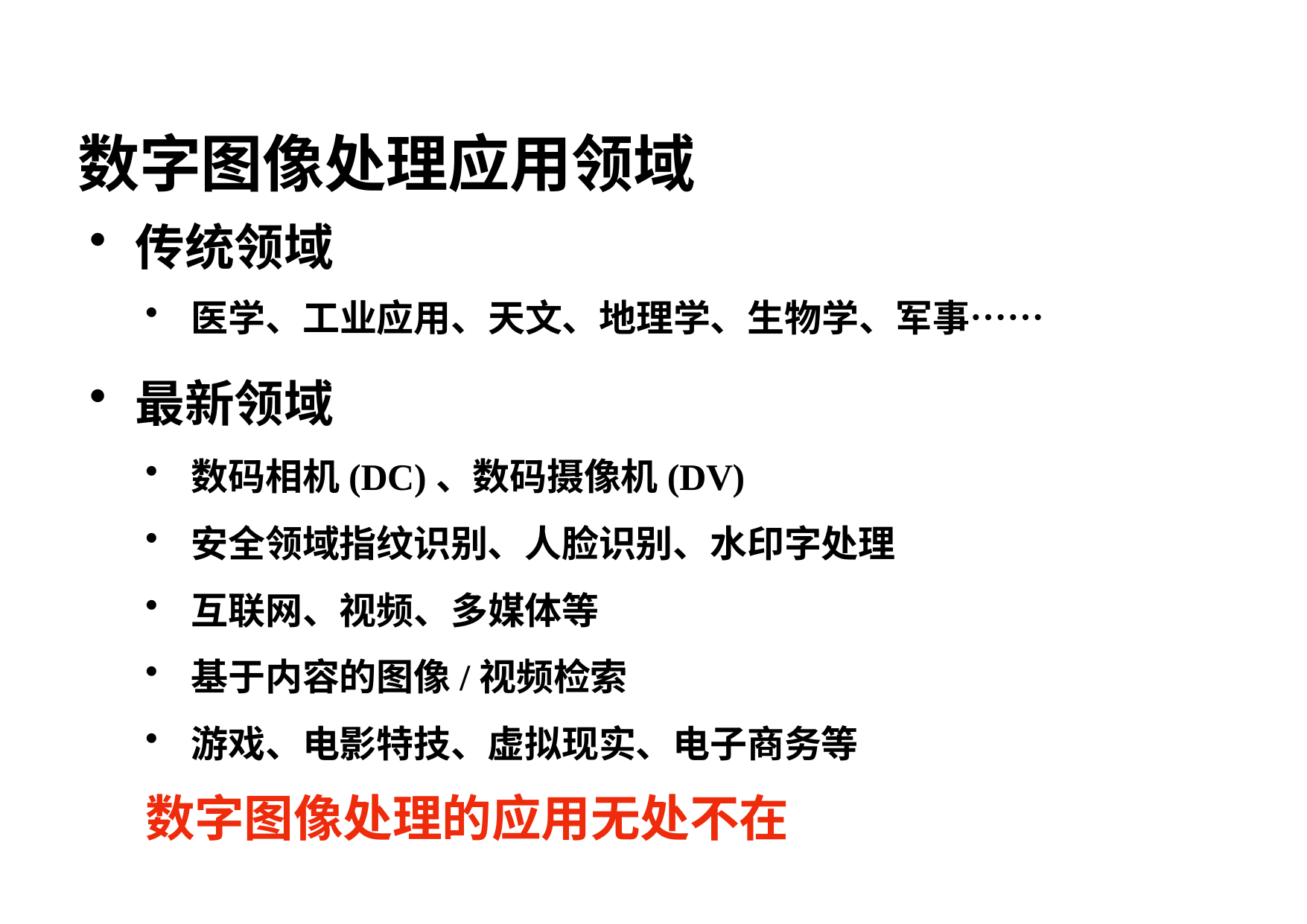

# 数字图像处理应用领域
传统领域
医学、工业应用、天文、地理学、生物学、军事……
最新领域
数码相机(DC)、数码摄像机(DV)
安全领域指纹识别、人脸识别、水印字处理
互联网、视频、多媒体等
基于内容的图像/视频检索
游戏、电影特技、虚拟现实、电子商务等
数字图像处理的应用无处不在
31